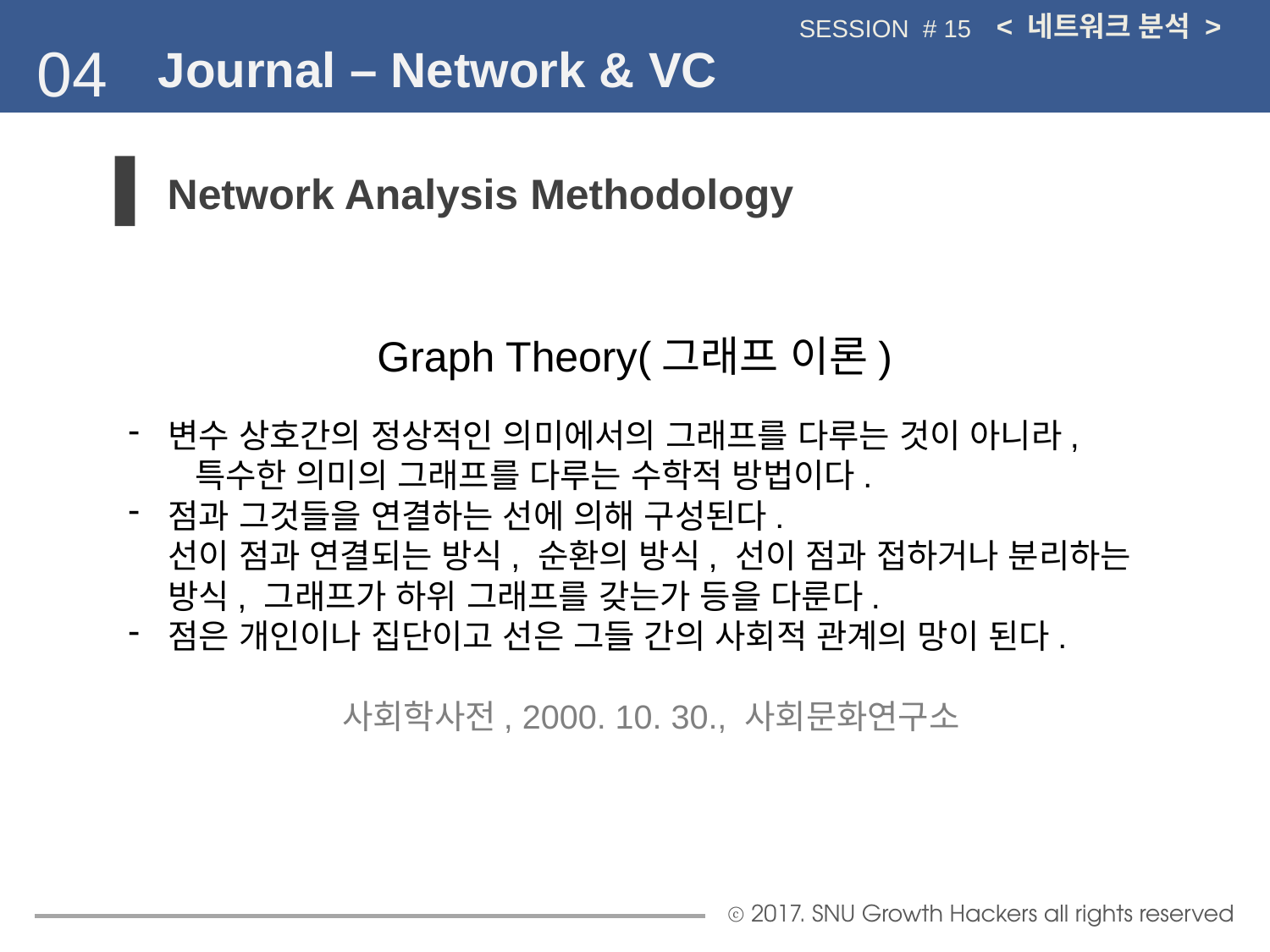

< 네트워크 분석 >
SESSION  # 15
04
Journal – Network & VC

Network Analysis Methodology
Graph Theory(그래프 이론)
변수 상호간의 정상적인 의미에서의 그래프를 다루는 것이 아니라,
  특수한 의미의 그래프를 다루는 수학적 방법이다.
점과 그것들을 연결하는 선에 의해 구성된다.
선이 점과 연결되는 방식, 순환의 방식, 선이 점과 접하거나 분리하는 방식, 그래프가 하위 그래프를 갖는가 등을 다룬다.
점은 개인이나 집단이고 선은 그들 간의 사회적 관계의 망이 된다.

사회학사전, 2000. 10. 30., 사회문화연구소
ⓒ 2017. SNU Growth Hackers all rights reserved